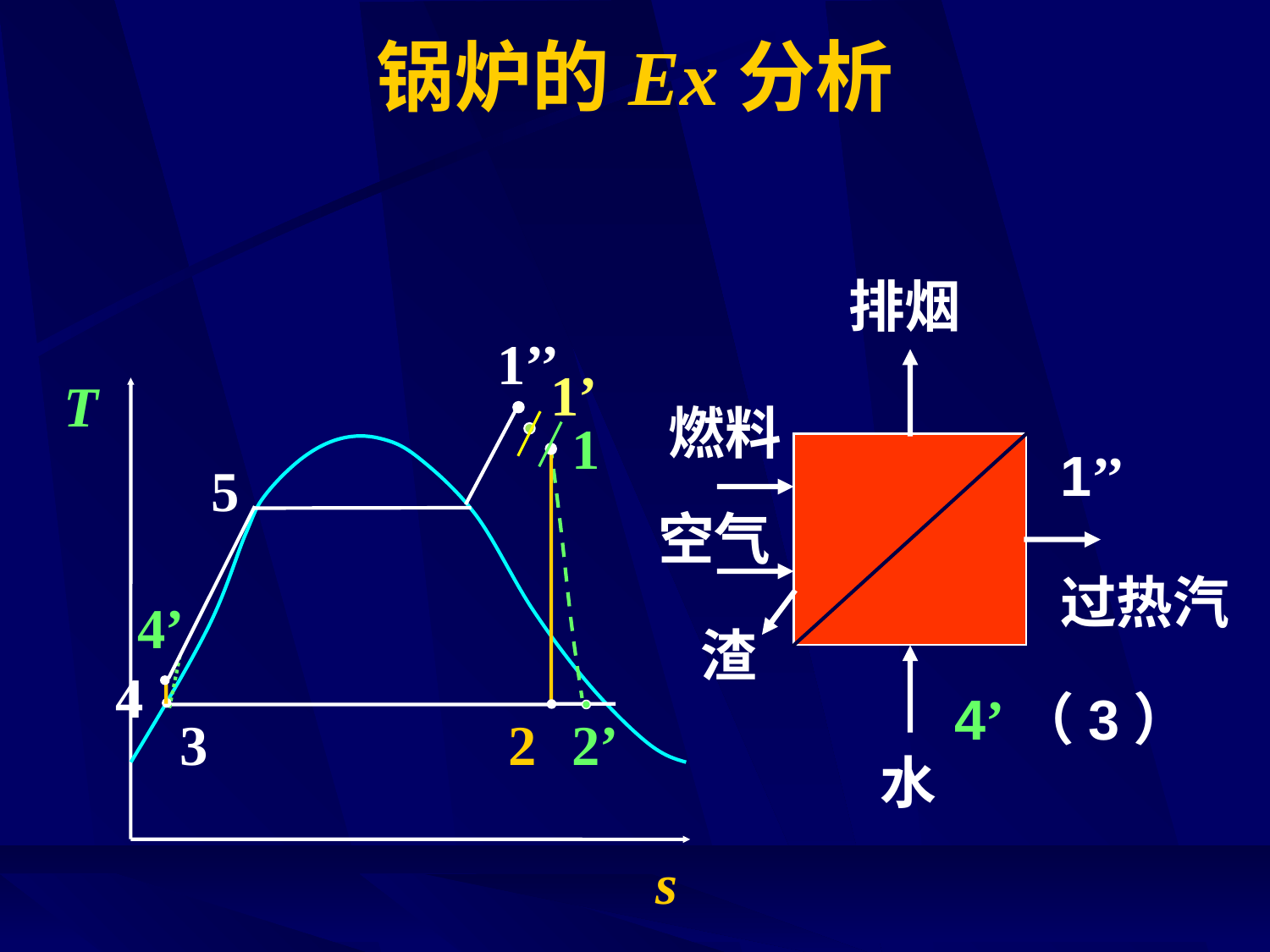

# 锅炉的Ex分析
排烟
1’’

1’
T

燃料

1

1’’
过热汽

5

空气

4’

渣

4

4’（3）

3
2
2’
水

s